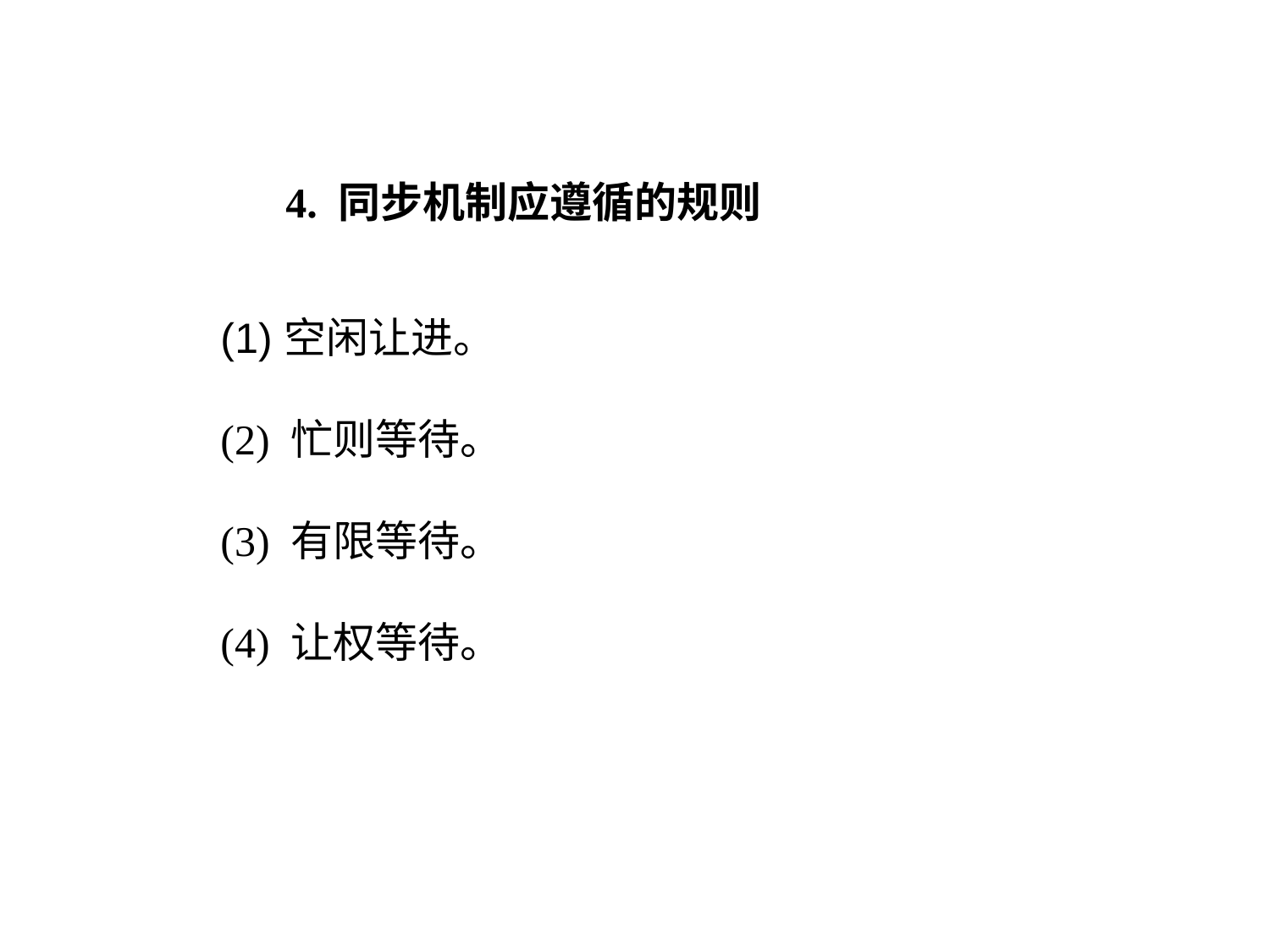

4. 同步机制应遵循的规则
空闲让进。
(2) 忙则等待。
(3) 有限等待。
(4) 让权等待。